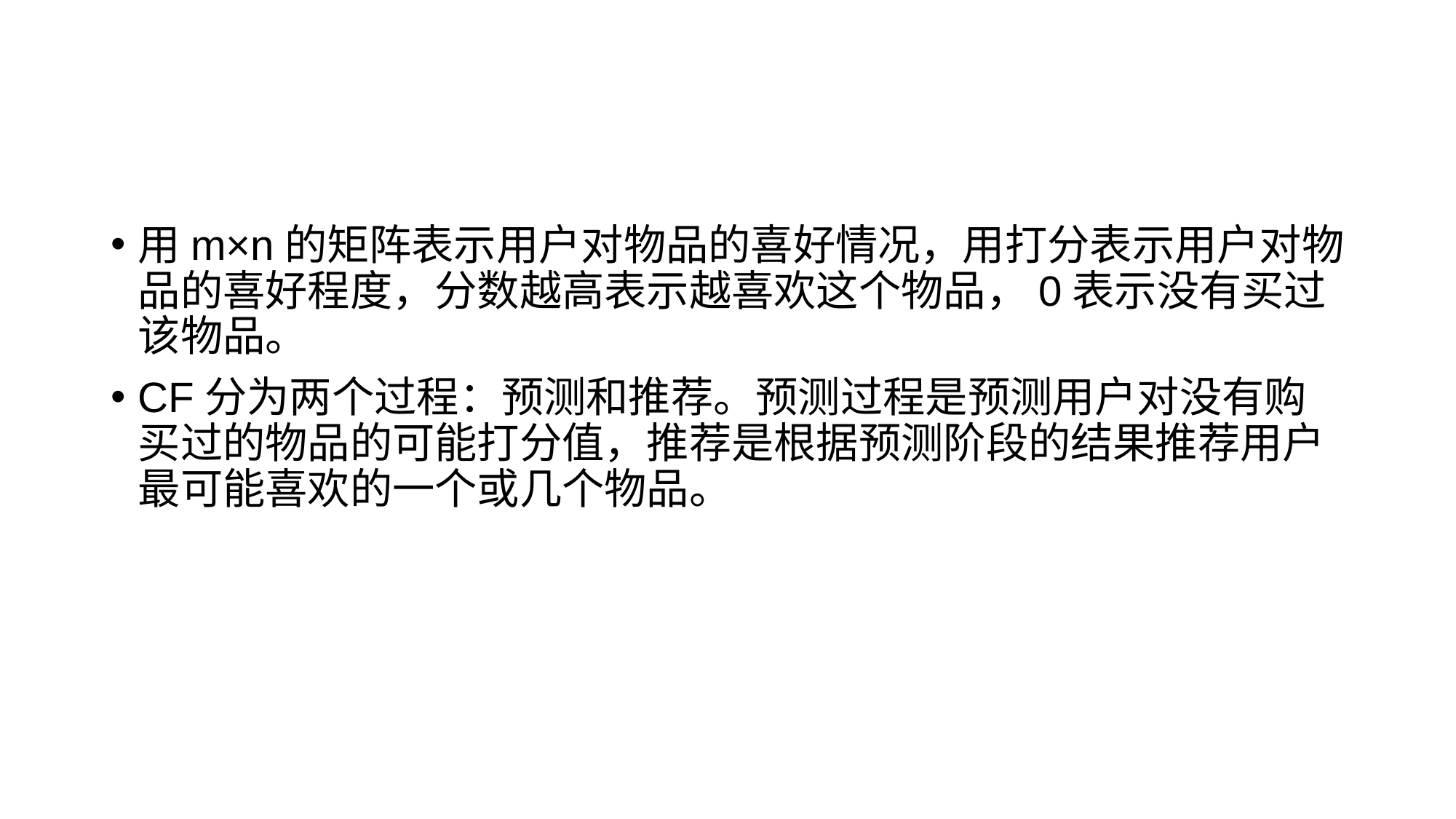

#
用m×n的矩阵表示用户对物品的喜好情况，用打分表示用户对物品的喜好程度，分数越高表示越喜欢这个物品，0表示没有买过该物品。
CF分为两个过程：预测和推荐。预测过程是预测用户对没有购买过的物品的可能打分值，推荐是根据预测阶段的结果推荐用户最可能喜欢的一个或几个物品。